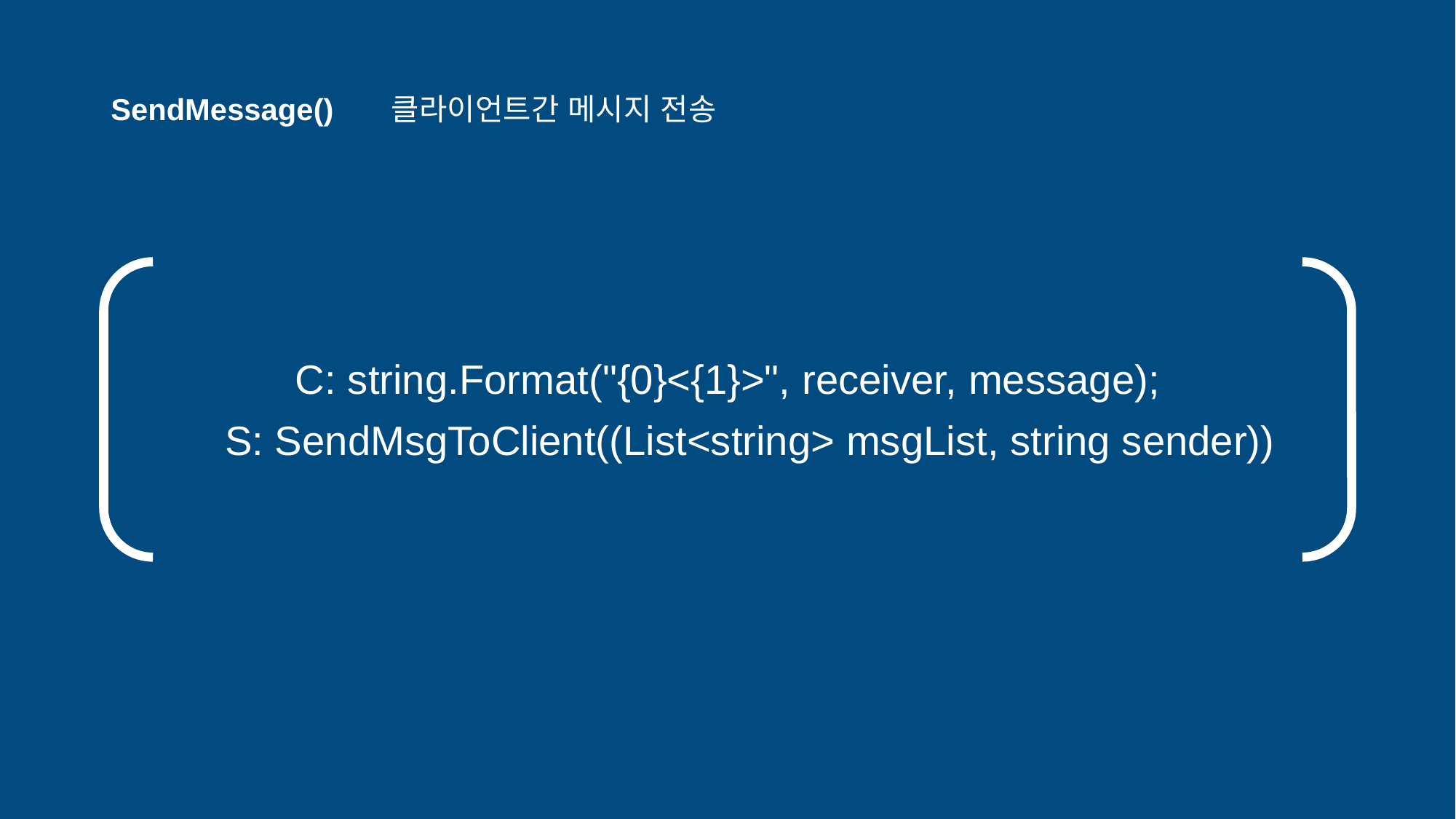

SendMessage()      클라이언트간 메시지 전송

C: string.Format("{0}<{1}>", receiver, message);
    S: SendMsgToClient((List<string> msgList, string sender))